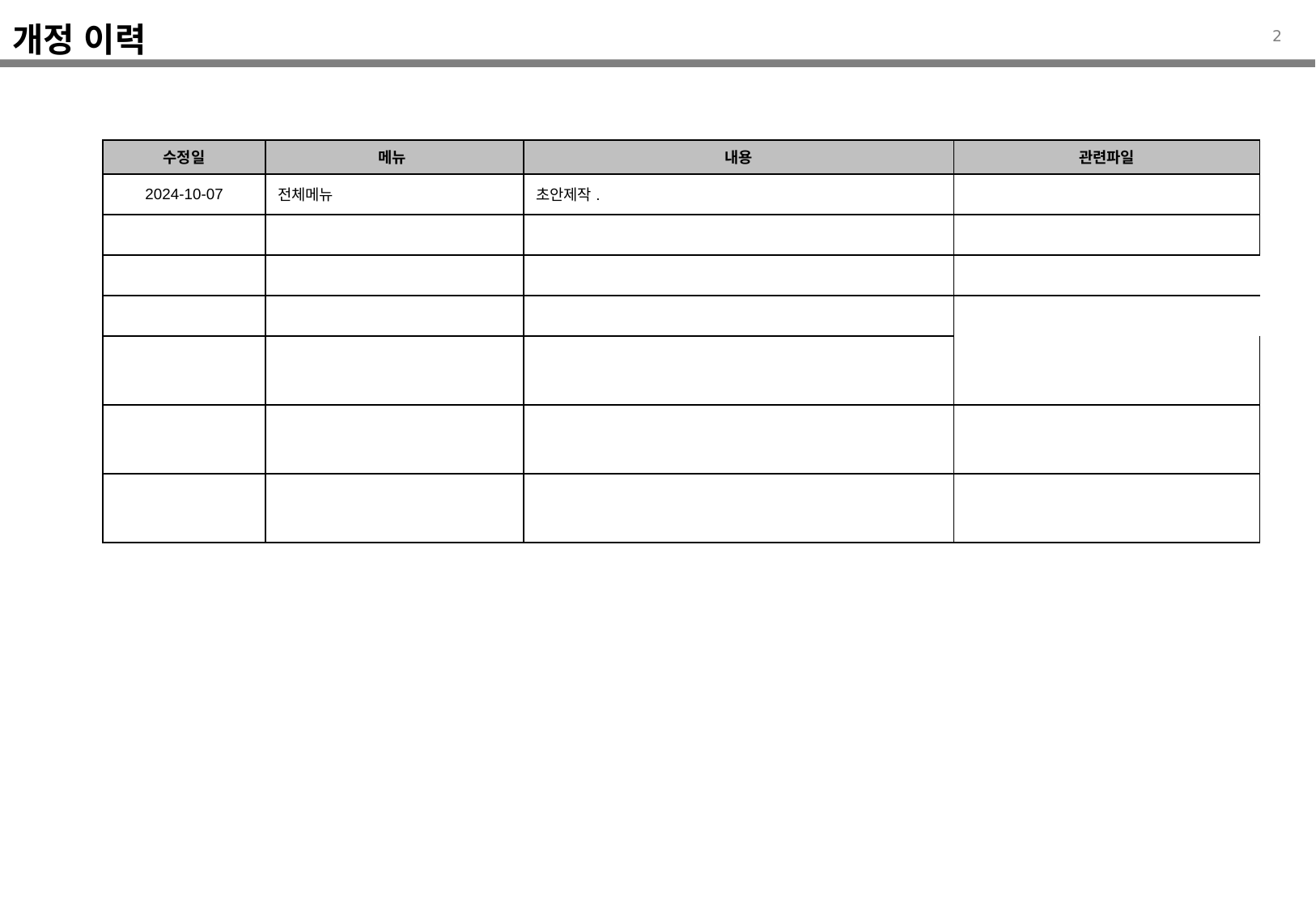

개정 이력
| 수정일 | 메뉴 | 내용 | 관련파일 |
| --- | --- | --- | --- |
| 2024-10-07 | 전체메뉴 | 초안제작. |  |
|  |  |  |  |
|  |  |  |  |
|  |  |  |  |
|  |  |  |  |
|  |  |  |  |
|  |  |  |  |